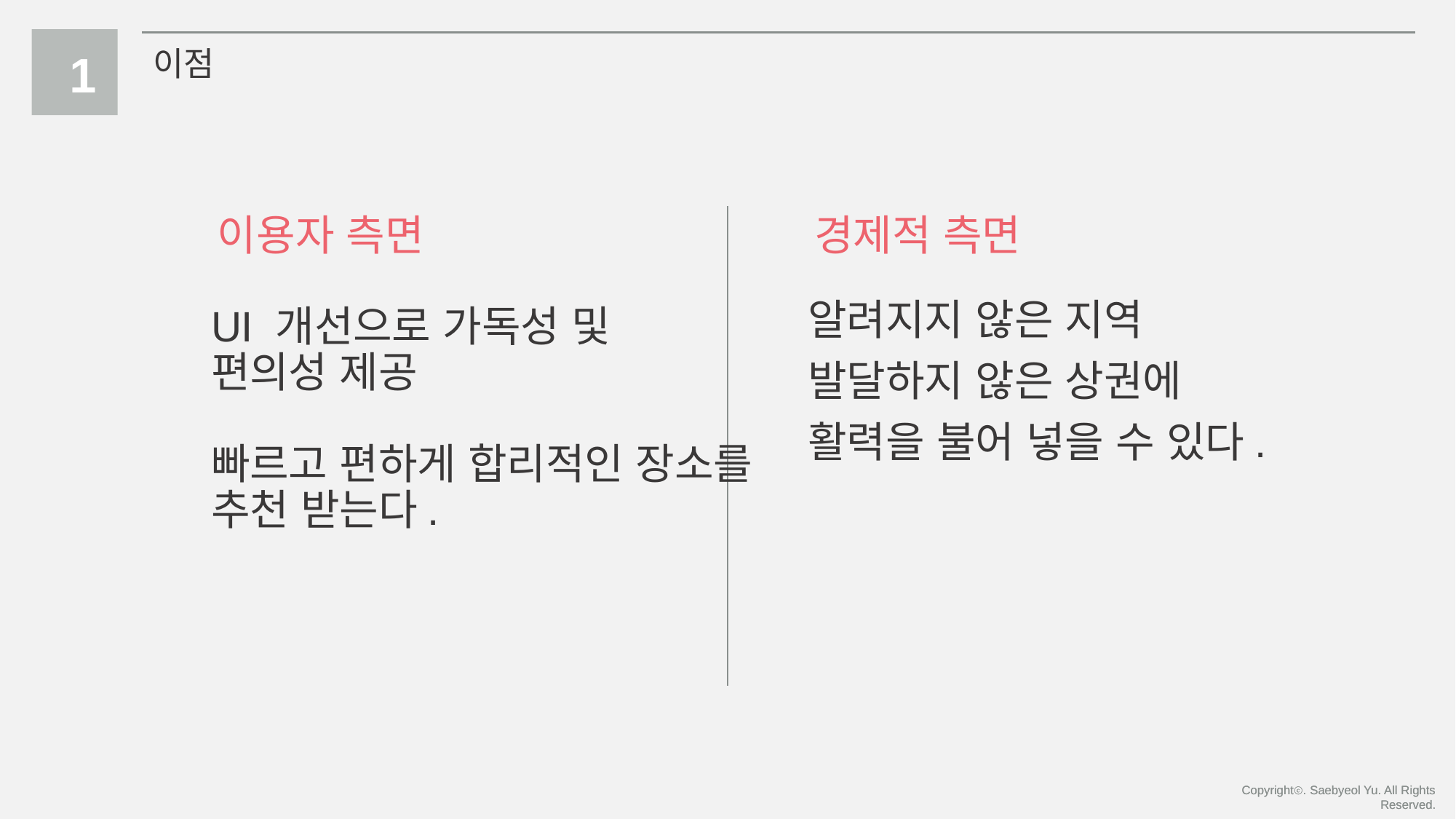

1
이점
  이용자 측면
  경제적 측면

알려지지 않은 지역
발달하지 않은 상권에
활력을 불어 넣을 수 있다.
UI 개선으로 가독성 및
편의성 제공

빠르고 편하게 합리적인 장소를 추천 받는다.
Copyrightⓒ. Saebyeol Yu. All Rights Reserved.